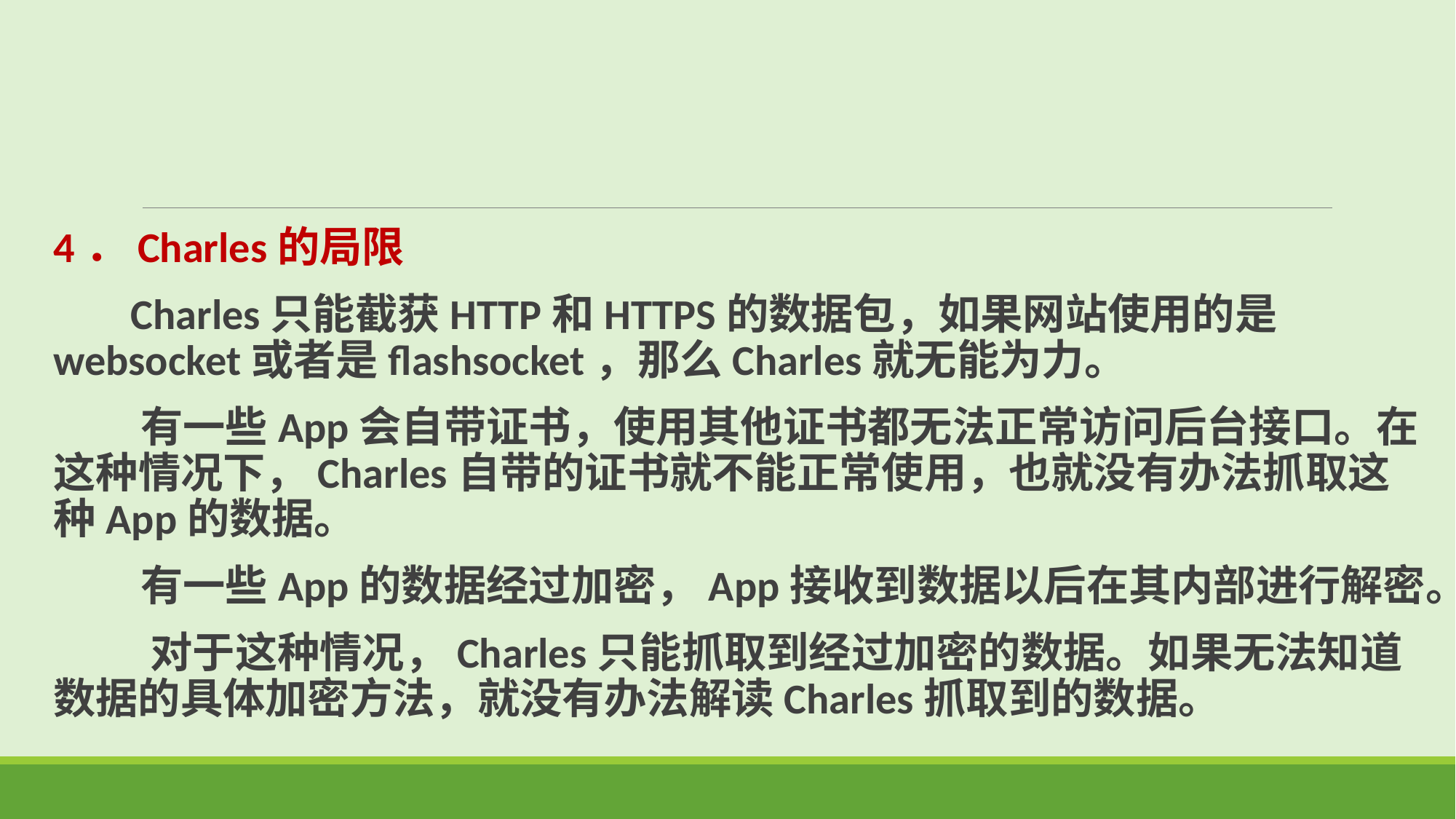

4．Charles的局限
        Charles只能截获HTTP和HTTPS的数据包，如果网站使用的是websocket或者是flashsocket，那么Charles就无能为力。
        有一些App会自带证书，使用其他证书都无法正常访问后台接口。在这种情况下，Charles自带的证书就不能正常使用，也就没有办法抓取这种App的数据。
        有一些App的数据经过加密，App接收到数据以后在其内部进行解密。
         对于这种情况，Charles只能抓取到经过加密的数据。如果无法知道数据的具体加密方法，就没有办法解读Charles抓取到的数据。